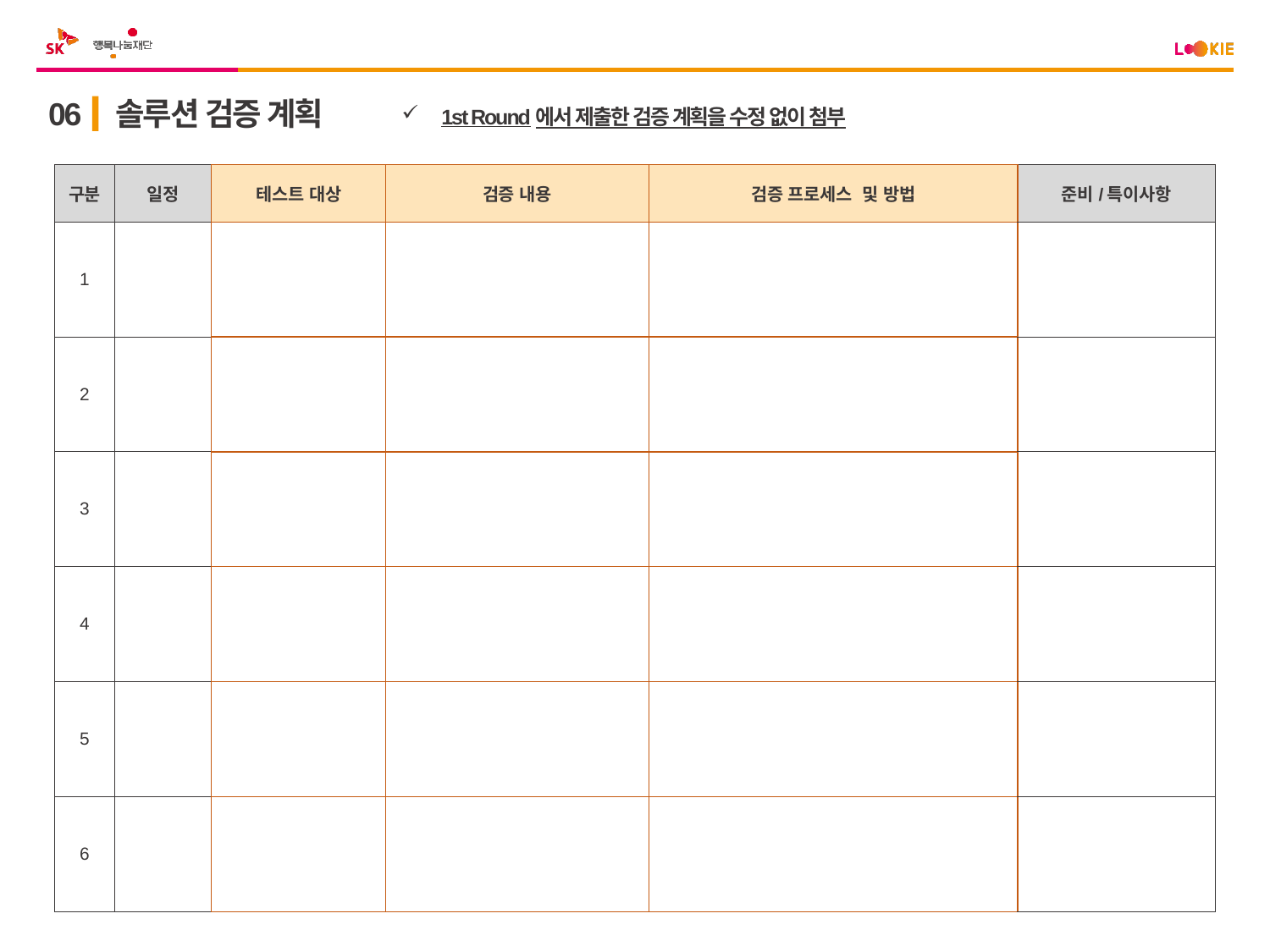

06
솔루션 검증 계획
1st Round에서 제출한 검증 계획을 수정 없이 첨부

| 구분 | 일정 | 테스트 대상 | 검증 내용 | 검증 프로세스 및 방법 | 준비/특이사항 |
| --- | --- | --- | --- | --- | --- |
| 1 |  |  |  |  |  |
| 2 |  |  |  |  |  |
| 3 |  |  |  |  |  |
| 4 |  |  |  |  |  |
| 5 |  |  |  |  |  |
| 6 |  |  |  |  |  |